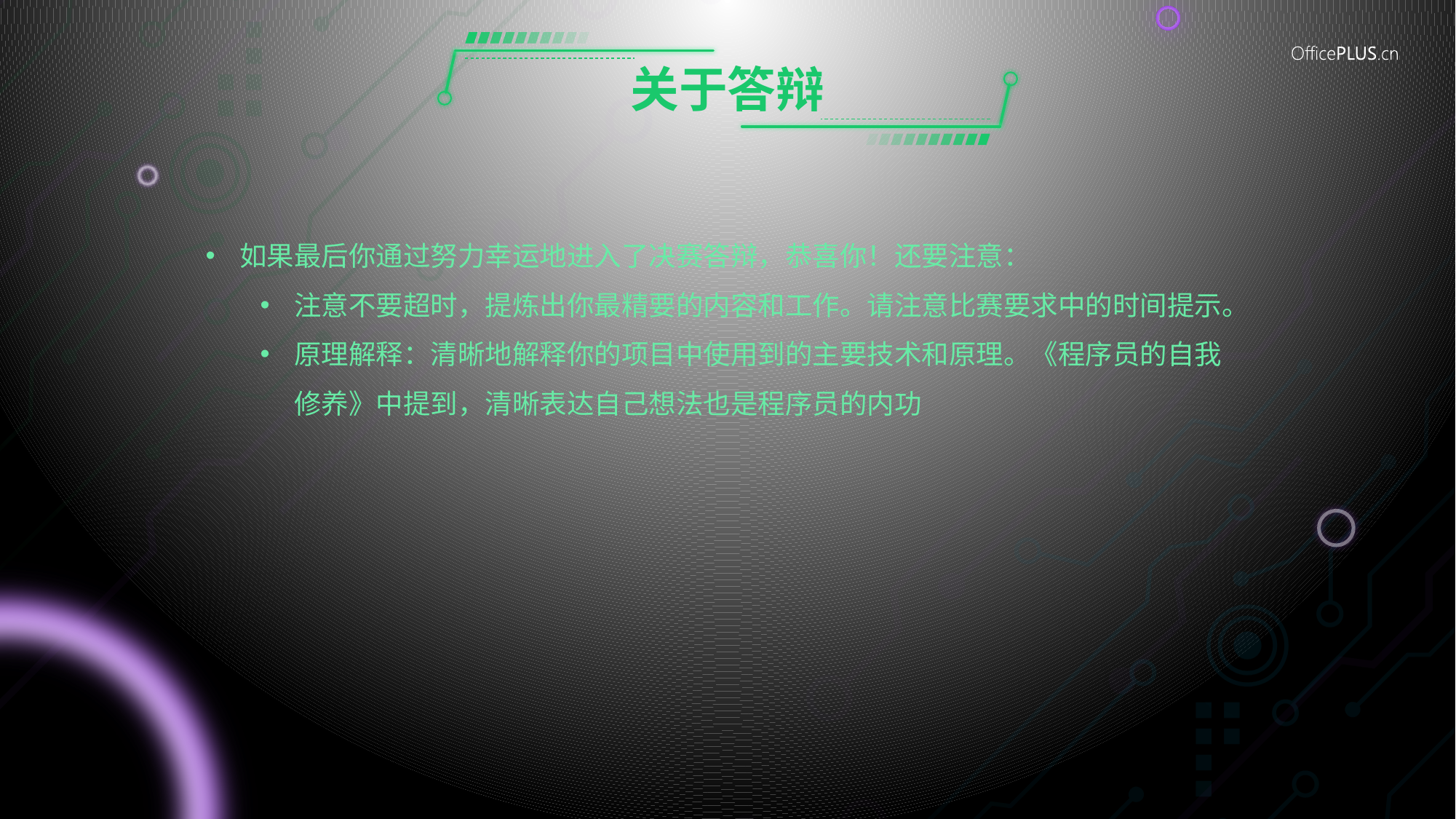

# 关于答辩
如果最后你通过努力幸运地进入了决赛答辩，恭喜你！还要注意：
注意不要超时，提炼出你最精要的内容和工作。请注意比赛要求中的时间提示。
原理解释：清晰地解释你的项目中使用到的主要技术和原理。《程序员的自我修养》中提到，清晰表达自己想法也是程序员的内功